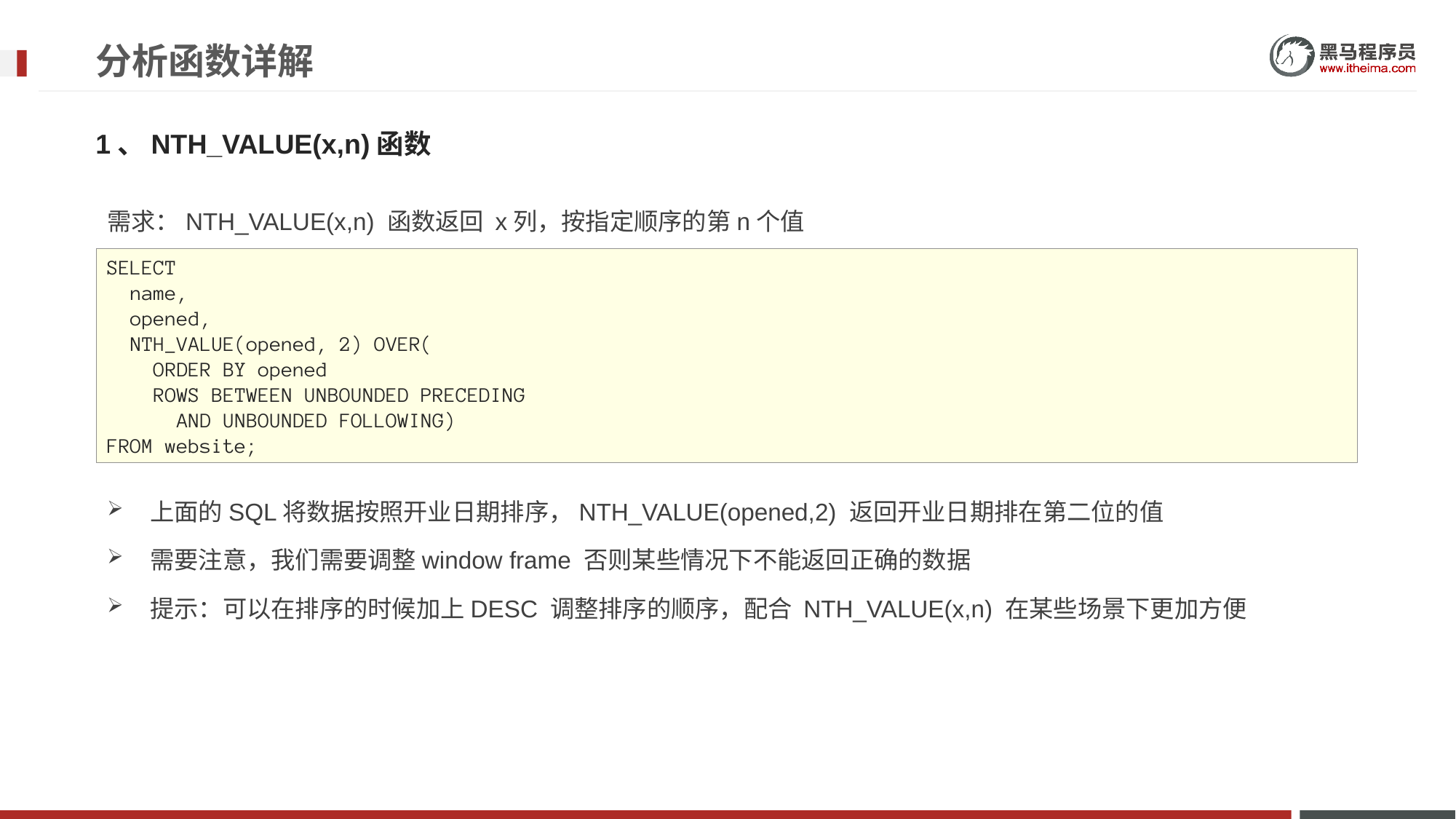

# 分析函数详解
1、NTH_VALUE(x,n)函数
需求：NTH_VALUE(x,n) 函数返回 x列，按指定顺序的第n个值

上面的SQL将数据按照开业日期排序，NTH_VALUE(opened,2) 返回开业日期排在第二位的值
需要注意，我们需要调整window frame 否则某些情况下不能返回正确的数据
提示：可以在排序的时候加上DESC 调整排序的顺序，配合 NTH_VALUE(x,n) 在某些场景下更加方便
SELECT
  name,
  opened,
  NTH_VALUE(opened, 2) OVER(
    ORDER BY opened
    ROWS BETWEEN UNBOUNDED PRECEDING
      AND UNBOUNDED FOLLOWING)
FROM website;